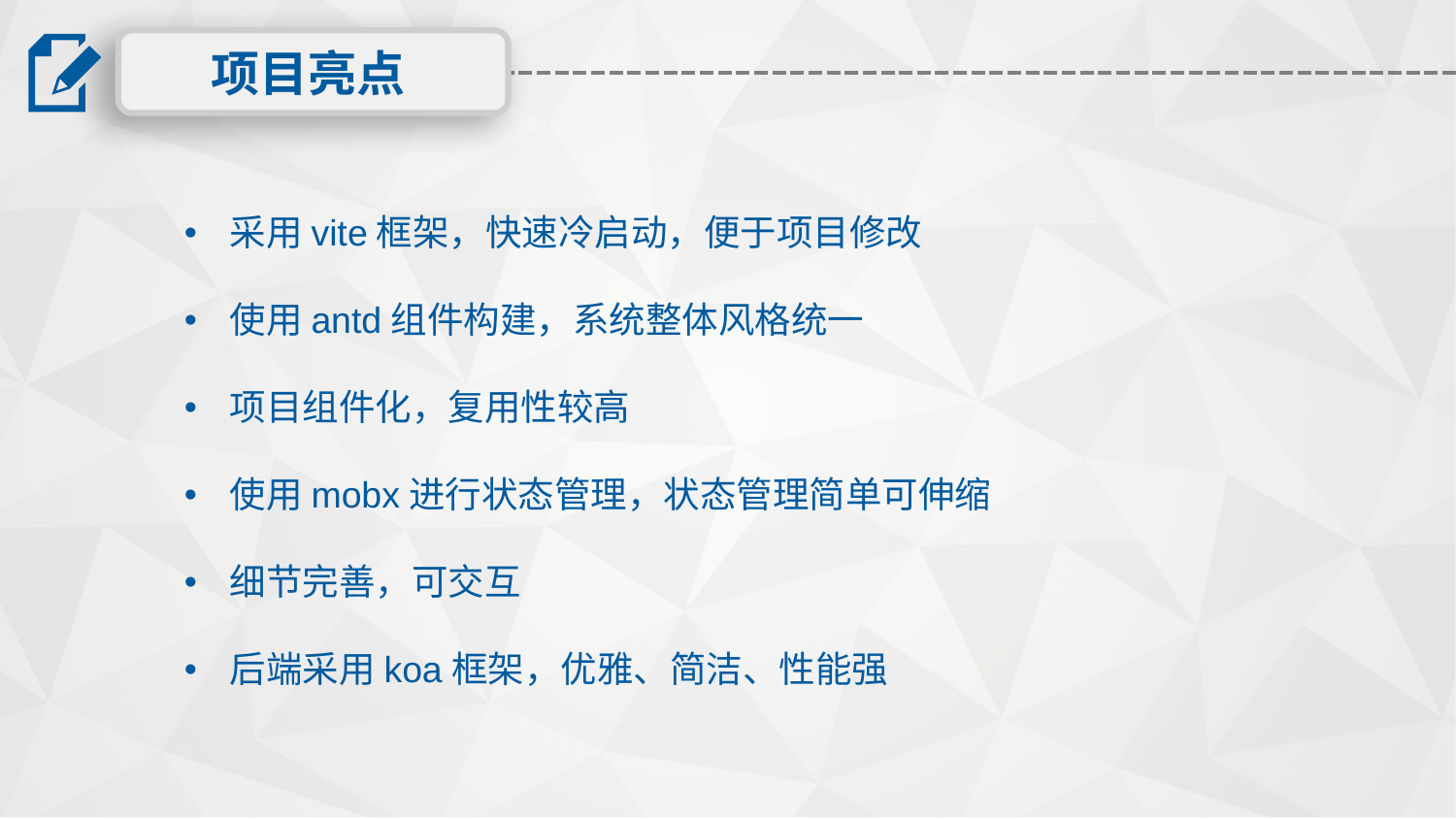

项目亮点
采用vite框架，快速冷启动，便于项目修改

使用antd组件构建，系统整体风格统一

项目组件化，复用性较高

使用mobx进行状态管理，状态管理简单可伸缩

细节完善，可交互

后端采用koa框架，优雅、简洁、性能强